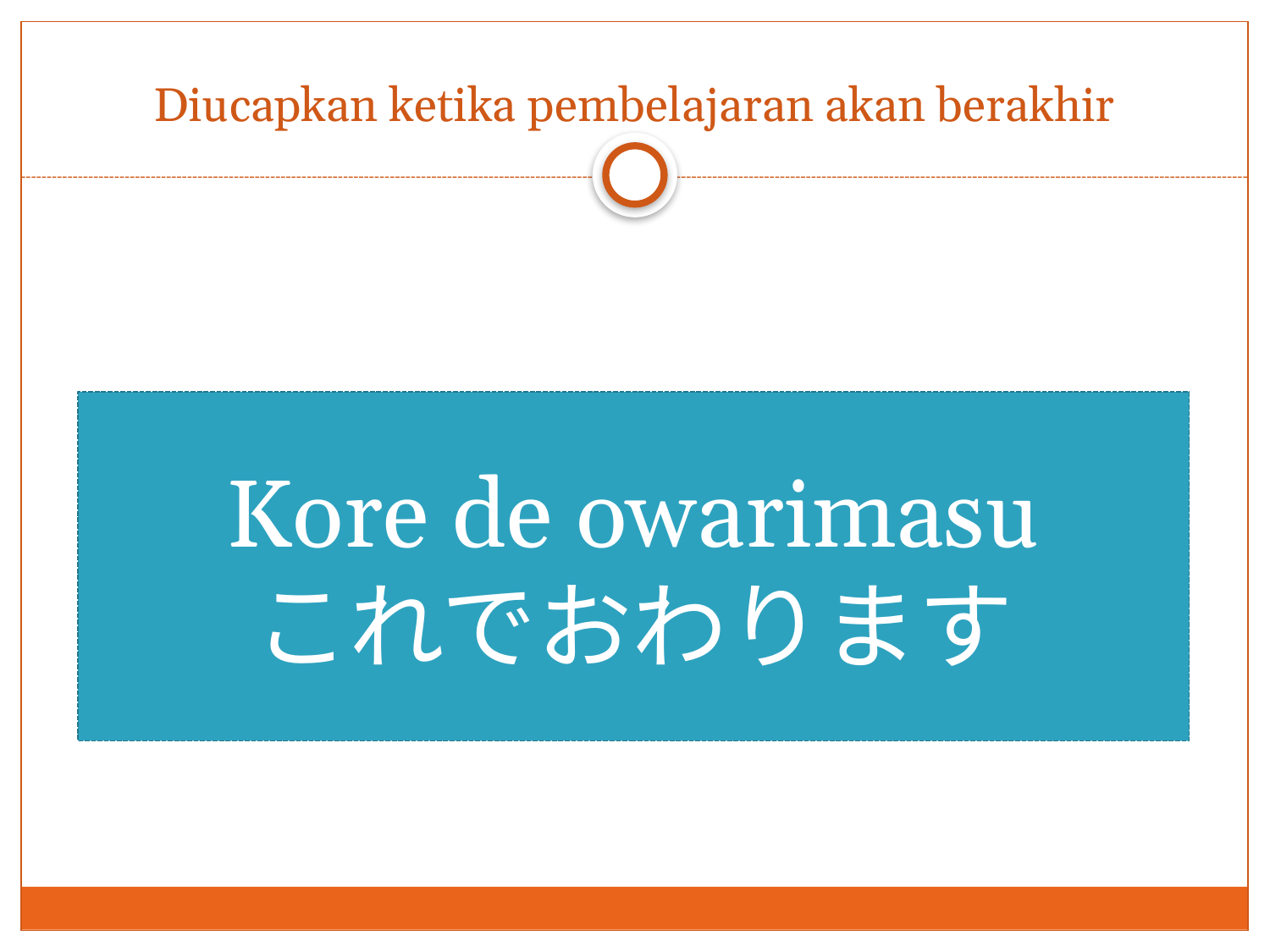

# Diucapkan ketika pembelajaran akan berakhir
Kore de owarimasu
これでおわります